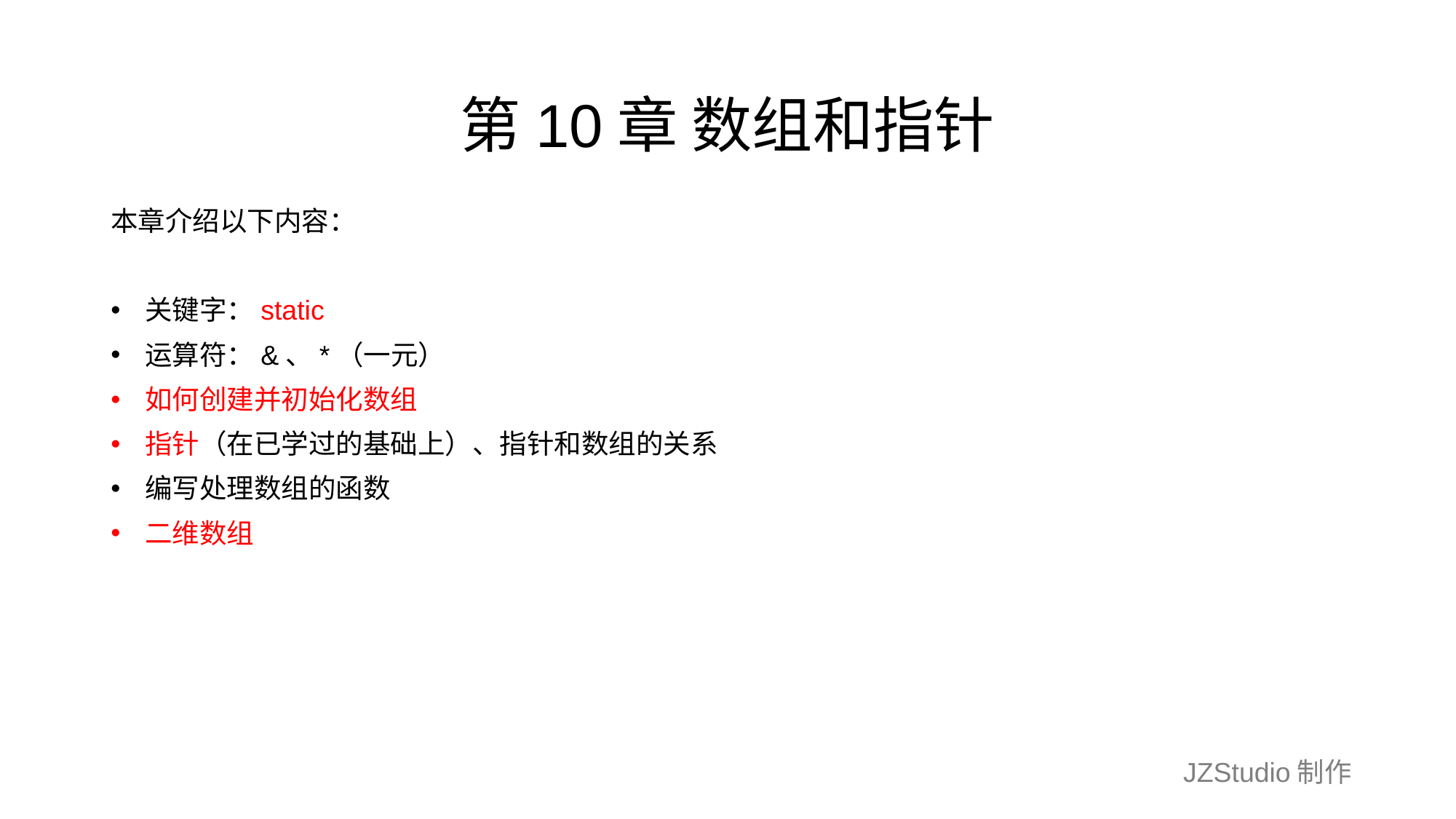

# 第10章 数组和指针
本章介绍以下内容：

关键字：static
运算符：&、*（一元）
如何创建并初始化数组
指针（在已学过的基础上）、指针和数组的关系
编写处理数组的函数
二维数组